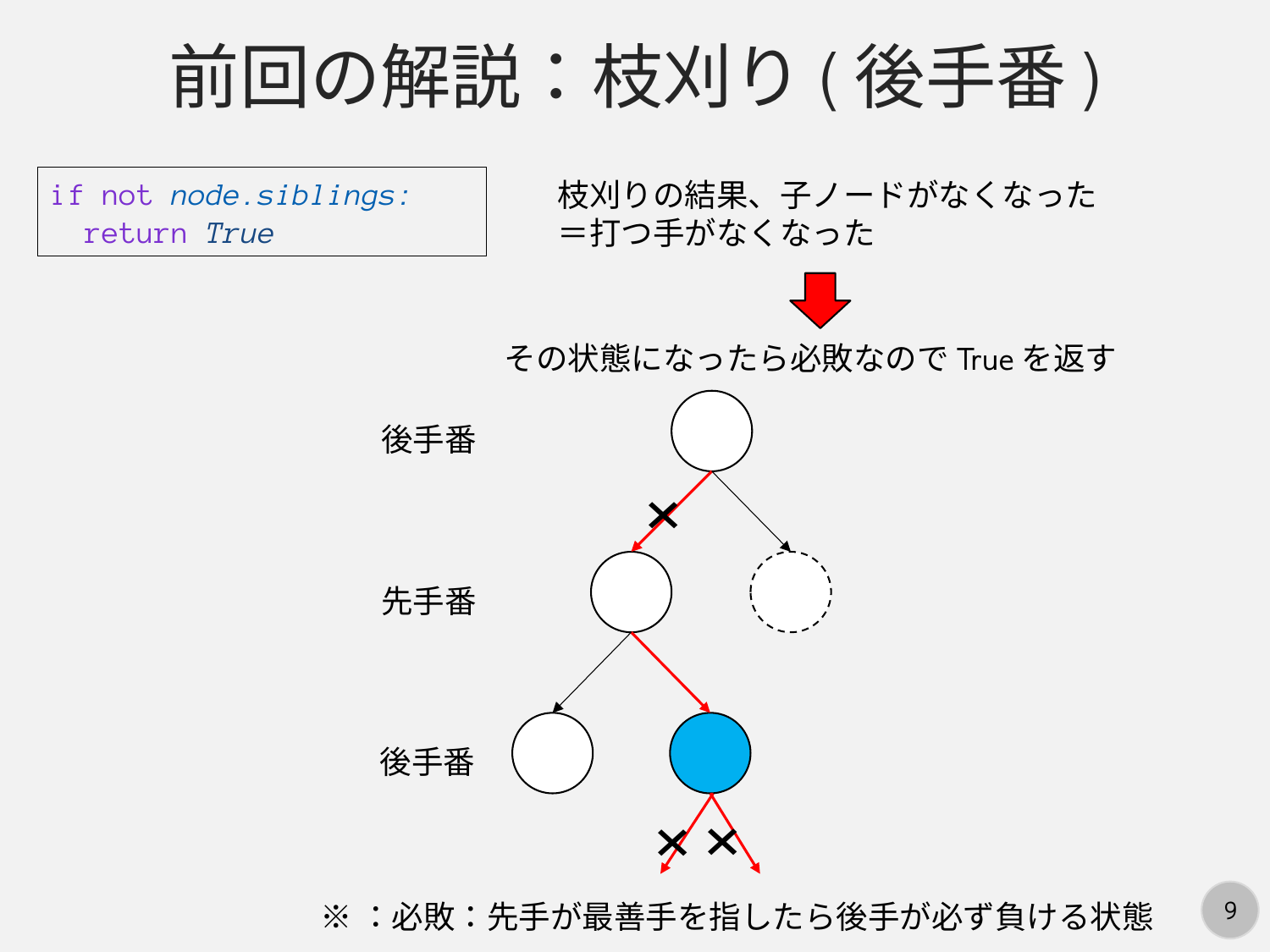

前回の解説：枝刈り(後手番)
if not node.siblings:
  return True
枝刈りの結果、子ノードがなくなった
＝打つ手がなくなった

その状態になったら必敗なのでTrueを返す

後手番
×

先手番

後手番
×
×
※：必敗：先手が最善手を指したら後手が必ず負ける状態